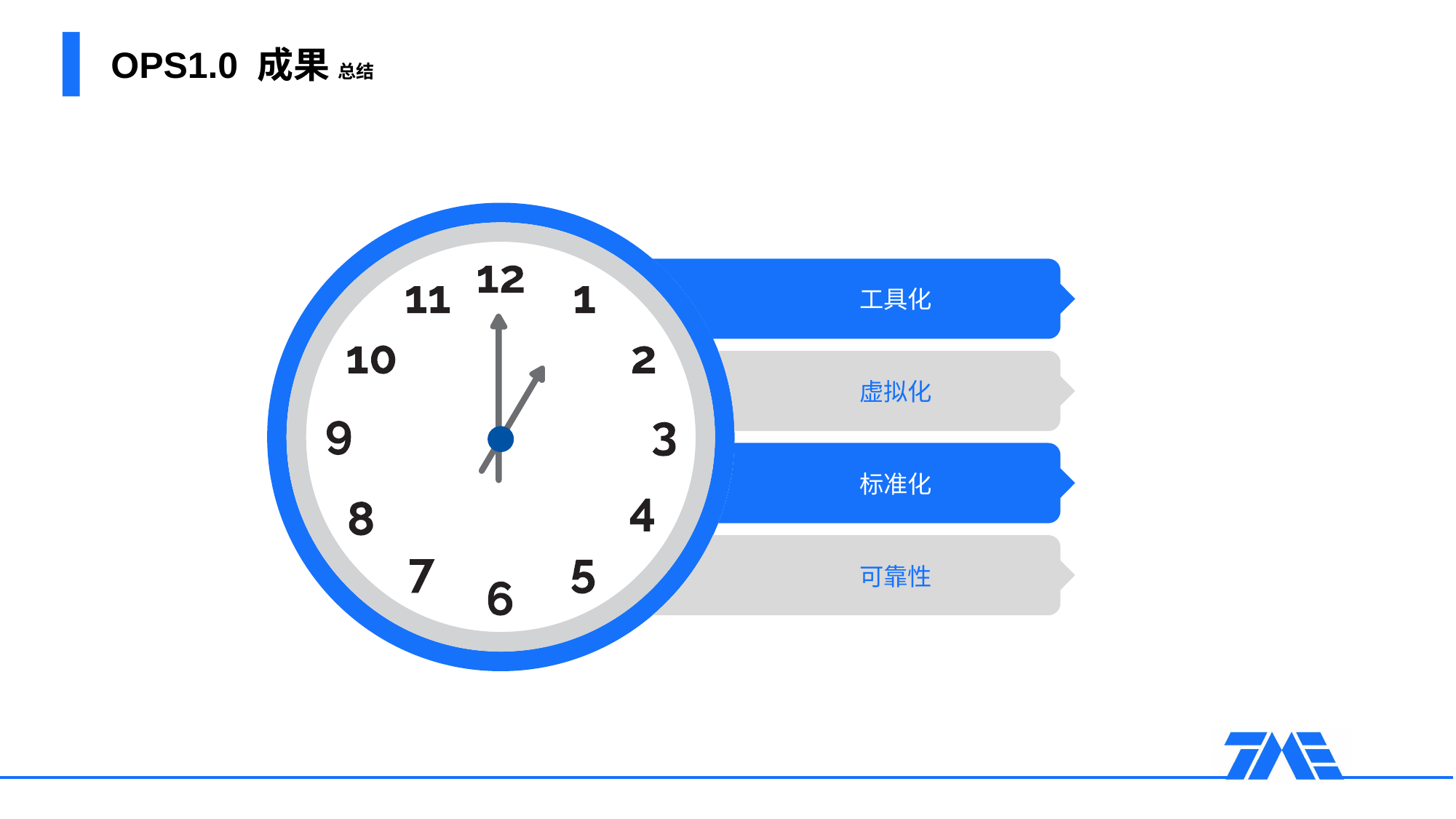

# OPS1.0 成果 总结

工具化
虚拟化
标准化
可靠性